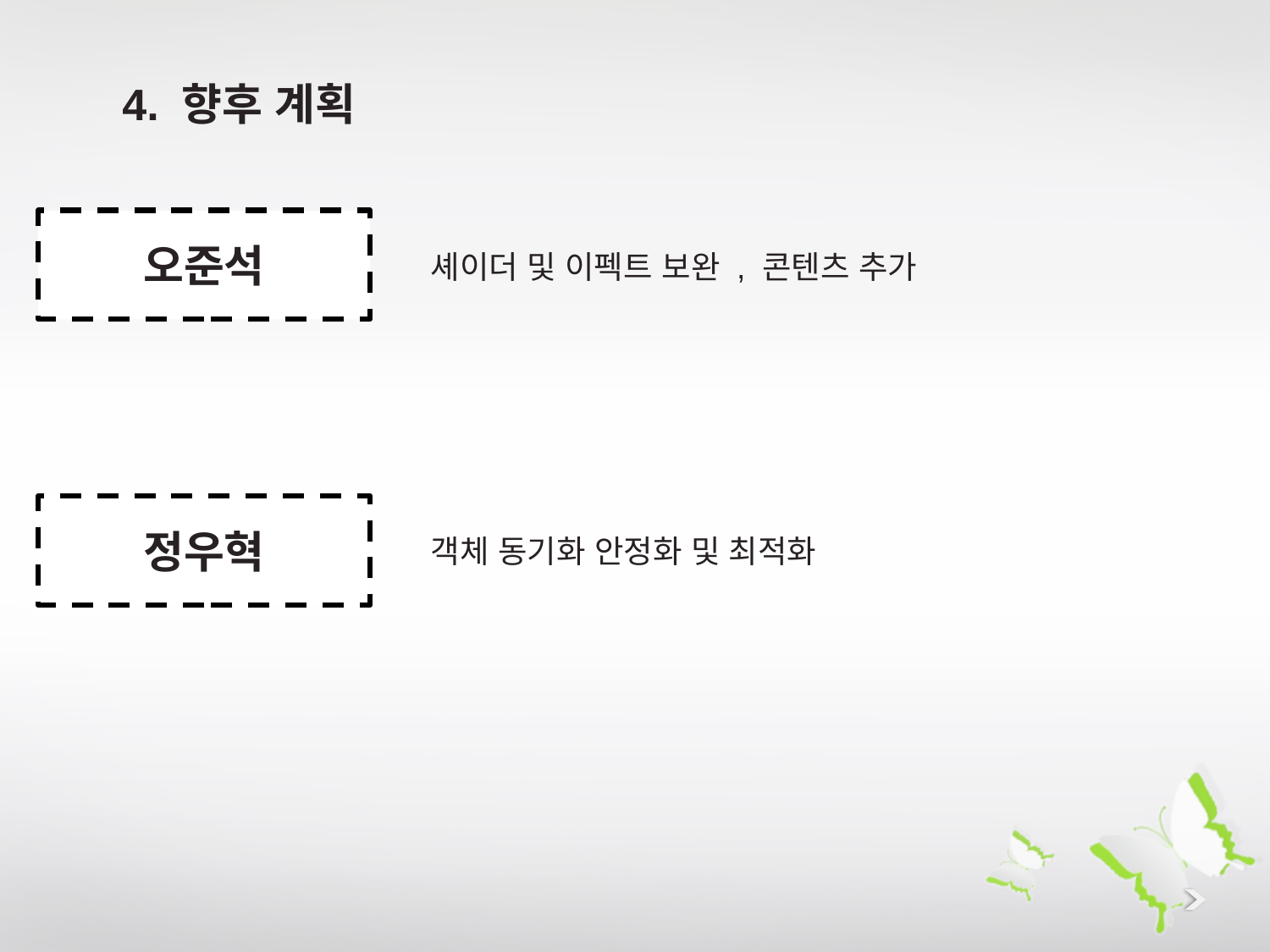

4. 향후 계획

오준석
셰이더 및 이펙트 보완 , 콘텐츠 추가

정우혁
객체 동기화 안정화 및 최적화